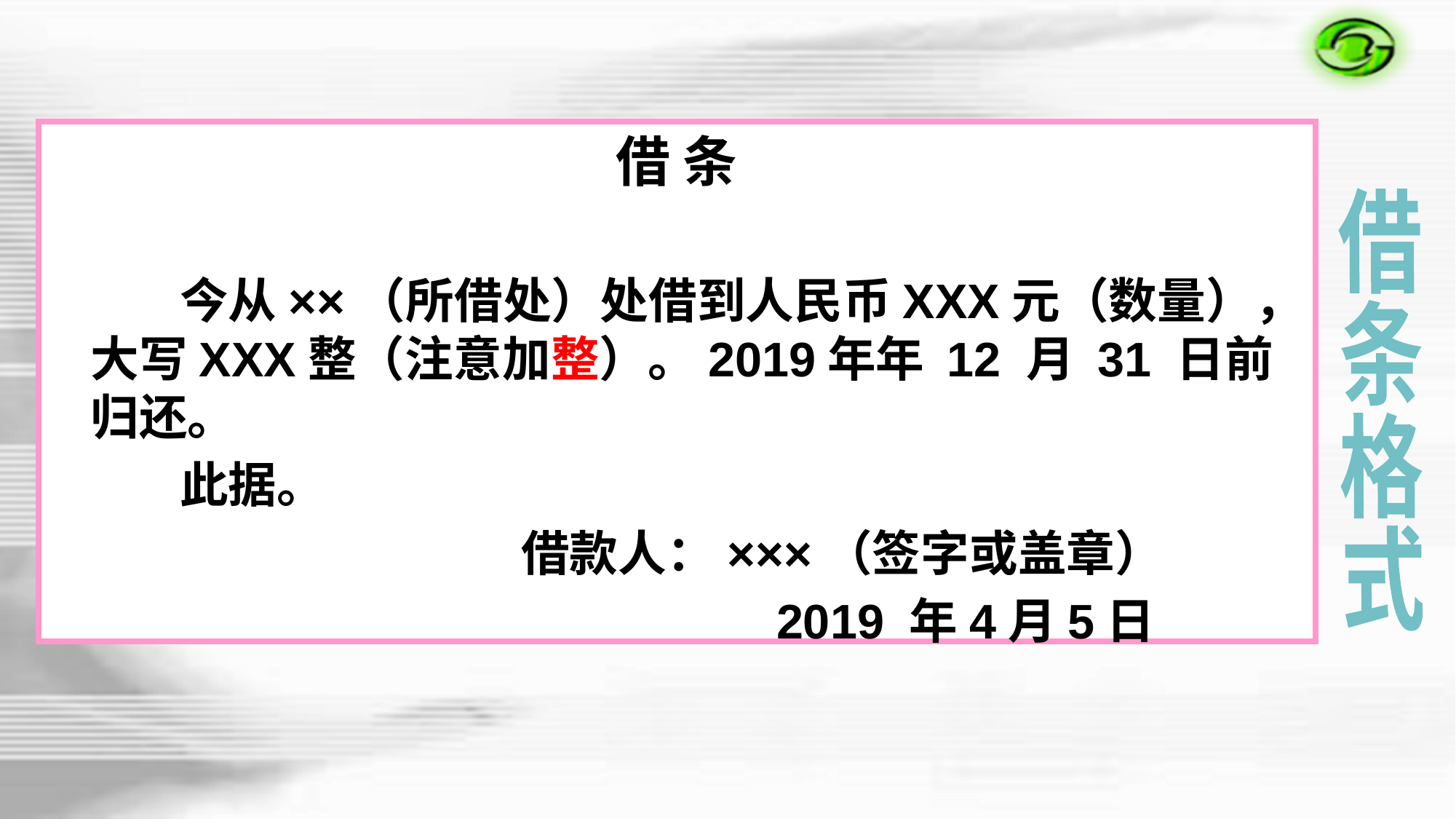

借 条

　　   今从××（所借处）处借到人民币XXX元（数量），大写XXX整（注意加整）。2019年年 12 月 31 日前归还。
　　   此据。
　　　　                         借款人：×××（签字或盖章）
                                                      2019 年4月5日
借
条
格
式